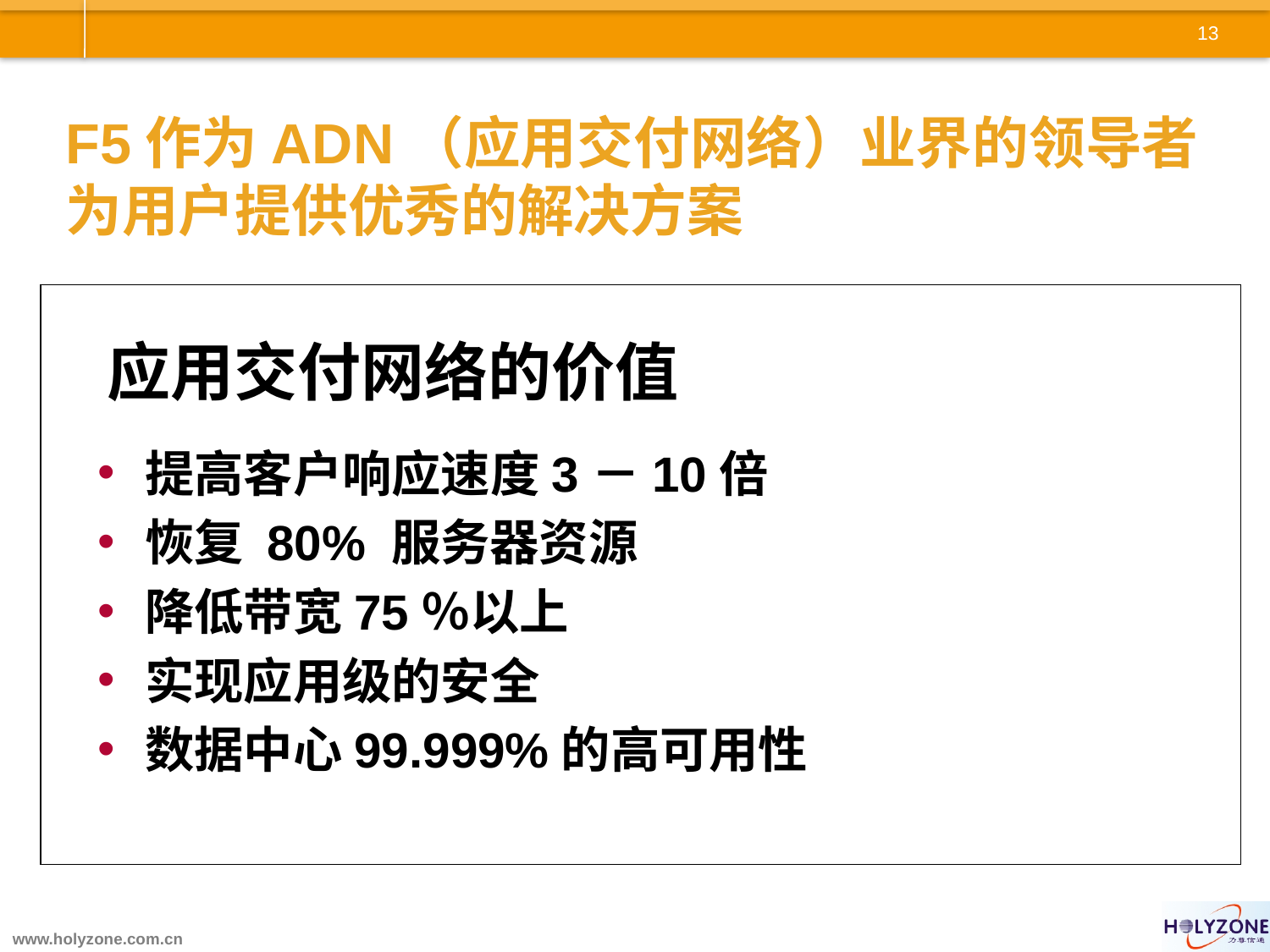

F5作为ADN（应用交付网络）业界的领导者
为用户提供优秀的解决方案

应用交付网络的价值
提高客户响应速度3－10倍
恢复 80% 服务器资源
降低带宽75％以上
实现应用级的安全
数据中心99.999%的高可用性